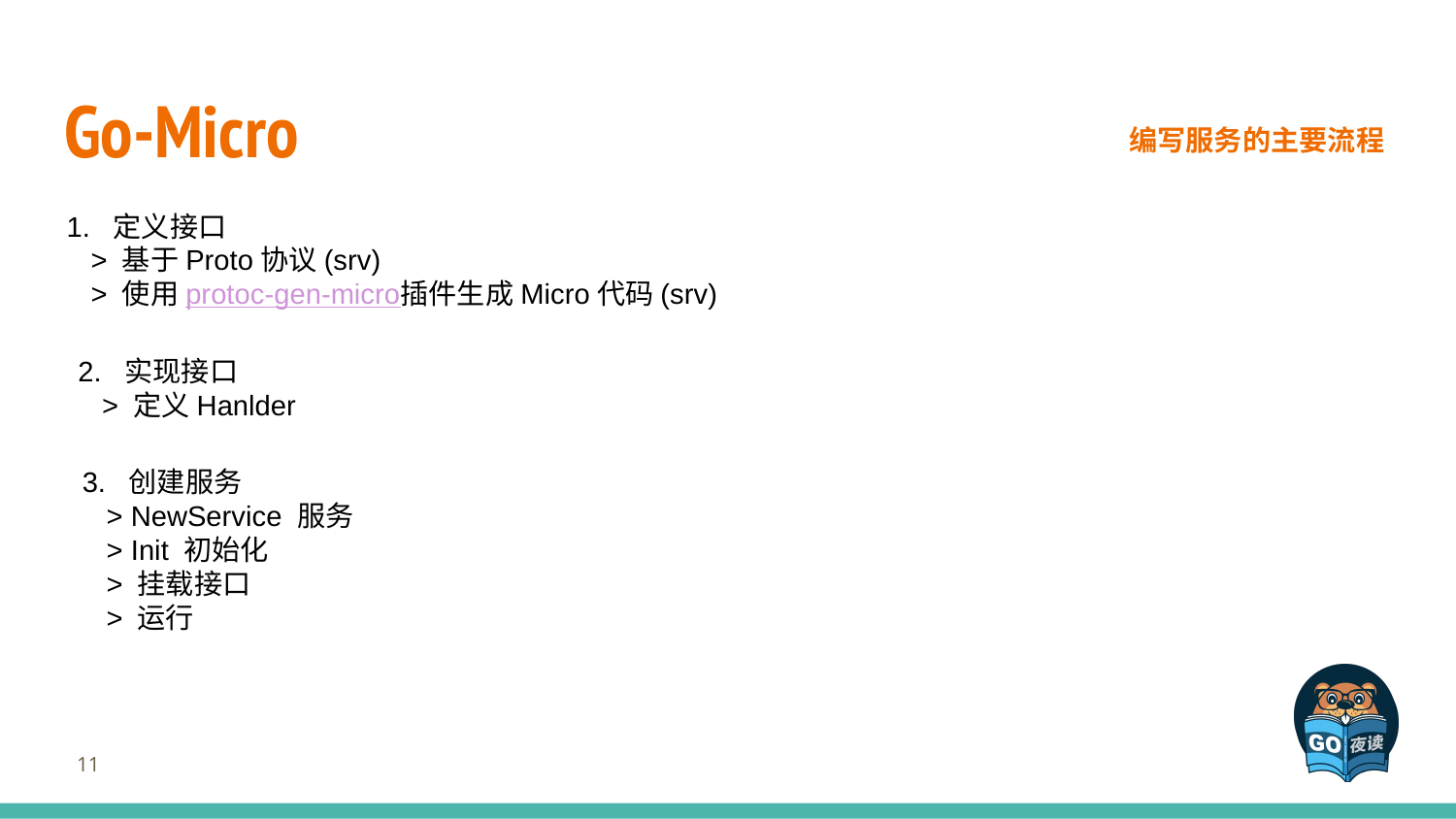

# Go-Micro

编写服务的主要流程
1.  定义接口
   > 基于Proto协议(srv)
   > 使用protoc-gen-micro插件生成Micro代码(srv)

2.  实现接口
   > 定义Hanlder
3.  创建服务
   > NewService 服务
   > Init 初始化
   > 挂载接口
   > 运行

11